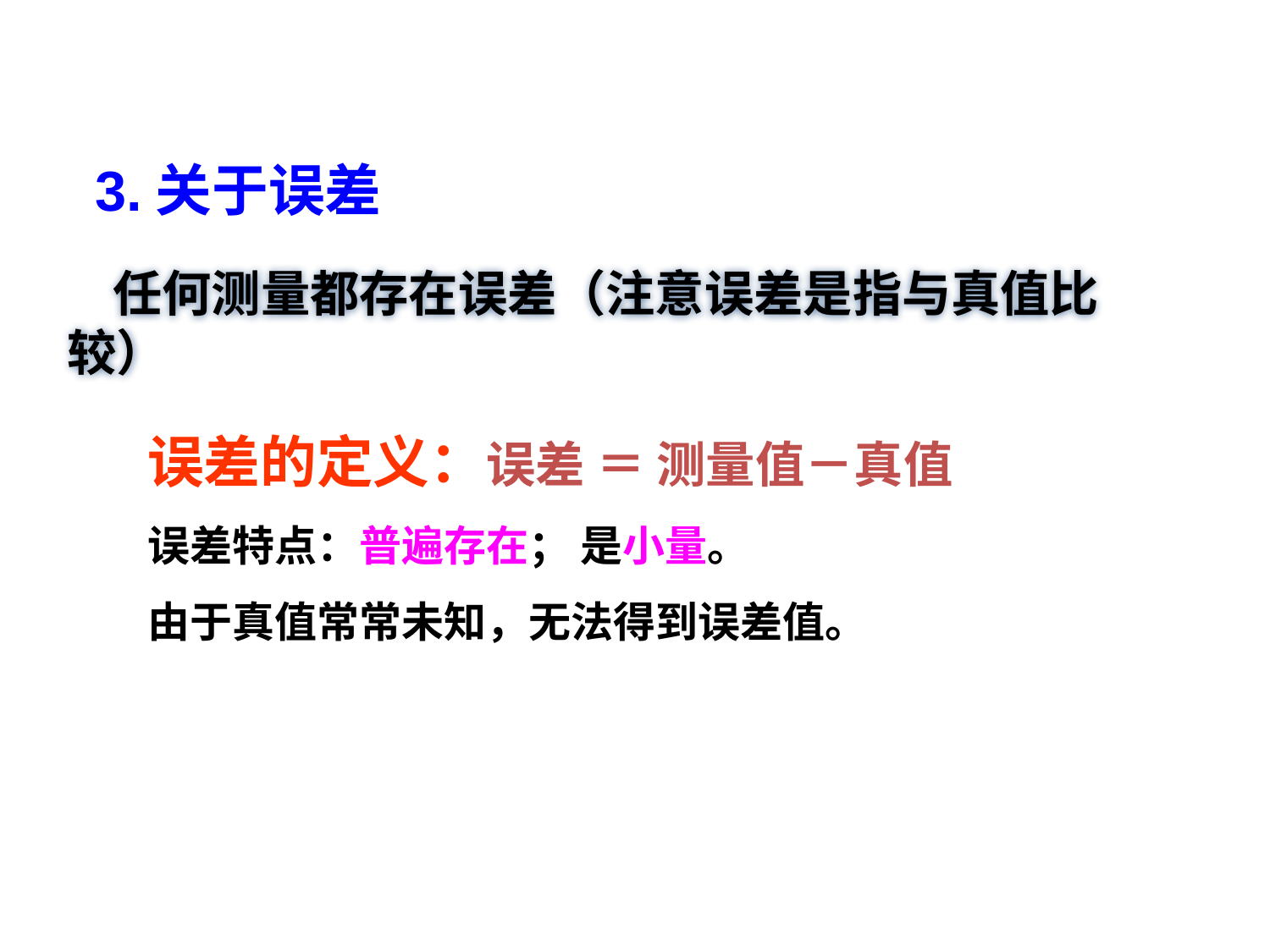

3.关于误差
   任何测量都存在误差（注意误差是指与真值比较）
误差的定义：误差 ＝ 测量值－真值
误差特点：普遍存在； 是小量。
由于真值常常未知，无法得到误差值。